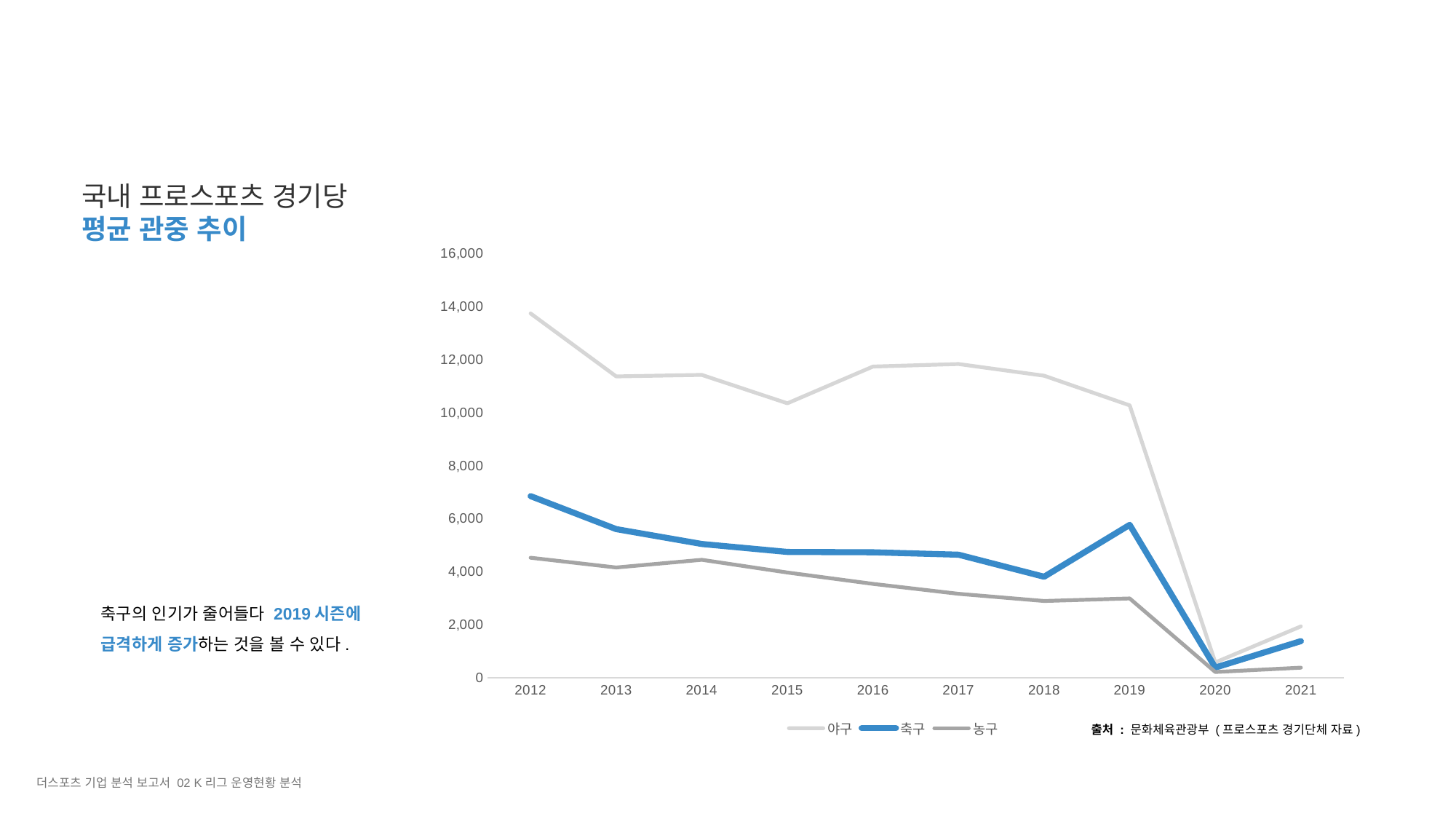

국내 프로스포츠 경기당
평균 관중 추이

### Chart

| Category | 야구 | 축구 | 농구 |
|---|---|---|---|
| 2012 | 13747.0 | 6853.0 | 4528.0 |
| 2013 | 11373.0 | 5609.0 | 4160.0 |
| 2014 | 11429.0 | 5048.0 | 4450.0 |
| 2015 | 10357.0 | 4747.0 | 3971.0 |
| 2016 | 11744.0 | 4734.0 | 3542.0 |
| 2017 | 11839.0 | 4644.0 | 3167.0 |
| 2018 | 11398.0 | 3812.0 | 2896.0 |
| 2019 | 10280.0 | 5769.0 | 2992.0 |
| 2020 | 579.0 | 383.0 | 217.0 |
| 2021 | 1937.0 | 1382.0 | 380.0 |
축구의 인기가 줄어들다 2019시즌에 급격하게 증가하는 것을 볼 수 있다.

출처 : 문화체육관광부 (프로스포츠 경기단체 자료)
더스포츠 기업 분석 보고서 02 K리그 운영현황 분석